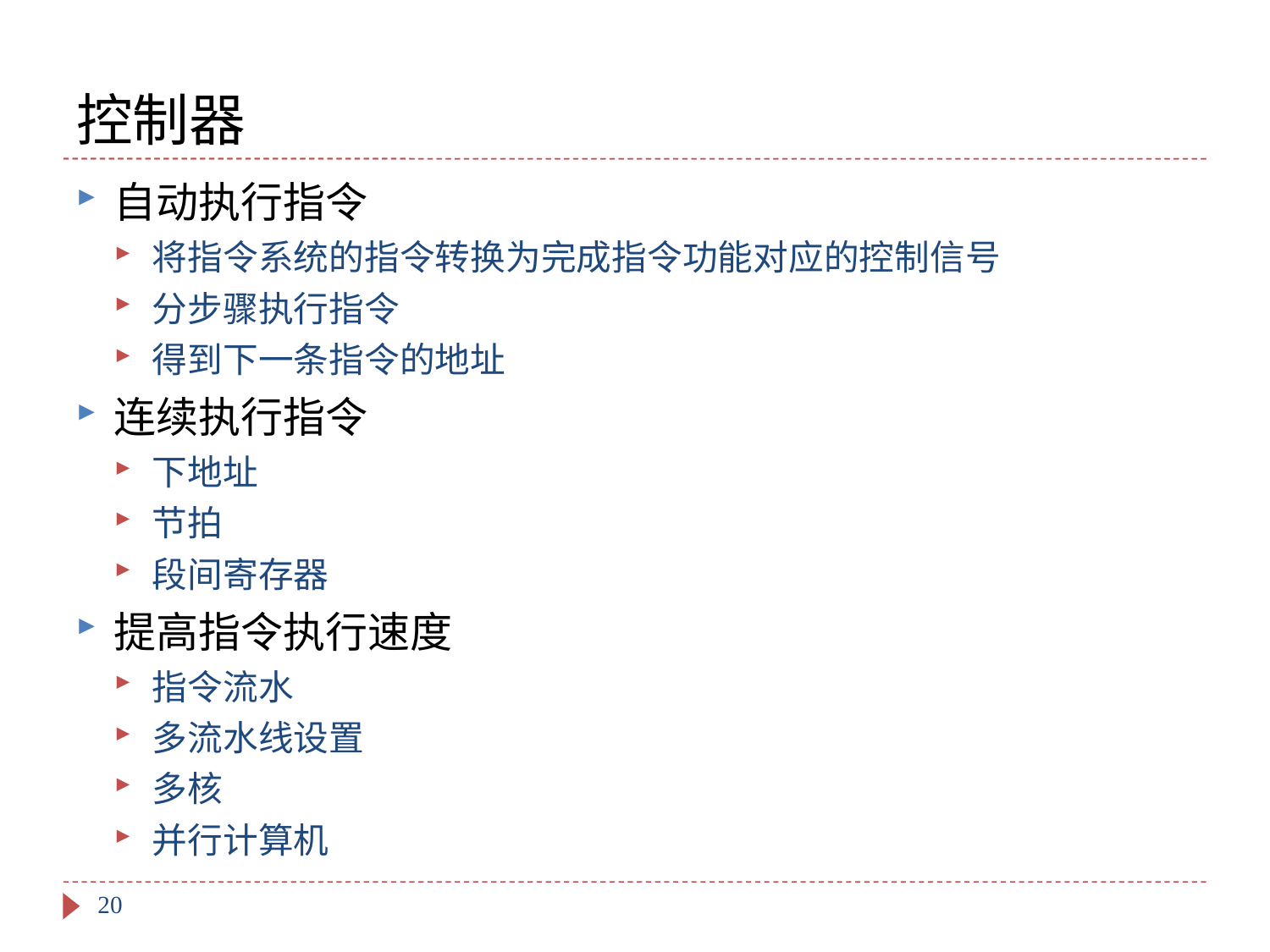

# 控制器
自动执行指令
将指令系统的指令转换为完成指令功能对应的控制信号
分步骤执行指令
得到下一条指令的地址
连续执行指令
下地址
节拍
段间寄存器
提高指令执行速度
指令流水
多流水线设置
多核
并行计算机

20